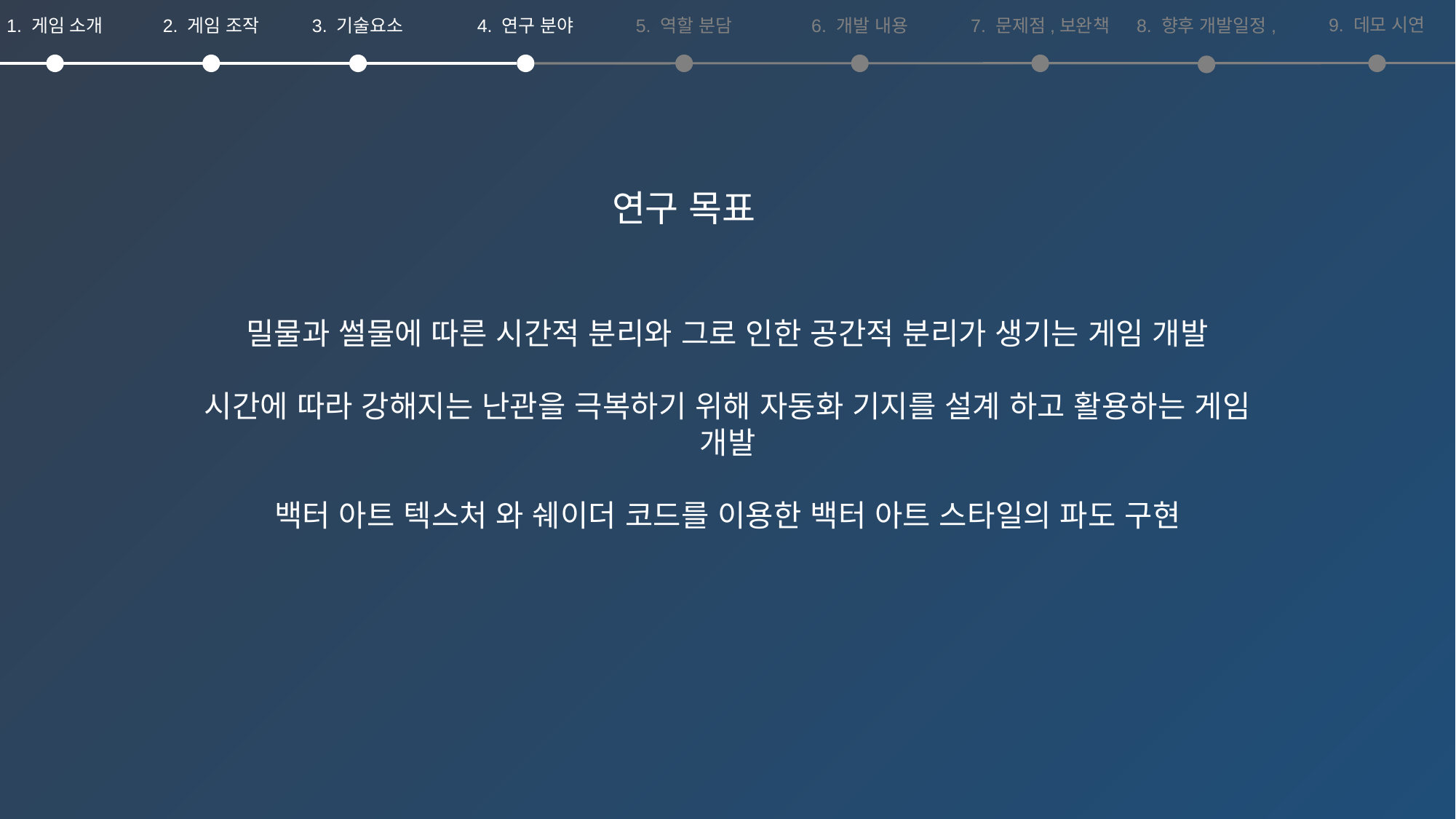

9. 데모 시연

1. 게임 소개

2. 게임 조작

3. 기술요소

4. 연구 분야

5. 역할 분담

6. 개발 내용

7. 문제점,보완책

8. 향후 개발일정,

연구 목표
밀물과 썰물에 따른 시간적 분리와 그로 인한 공간적 분리가 생기는 게임 개발

시간에 따라 강해지는 난관을 극복하기 위해 자동화 기지를 설계 하고 활용하는 게임 개발

백터 아트 텍스처 와 쉐이더 코드를 이용한 백터 아트 스타일의 파도 구현